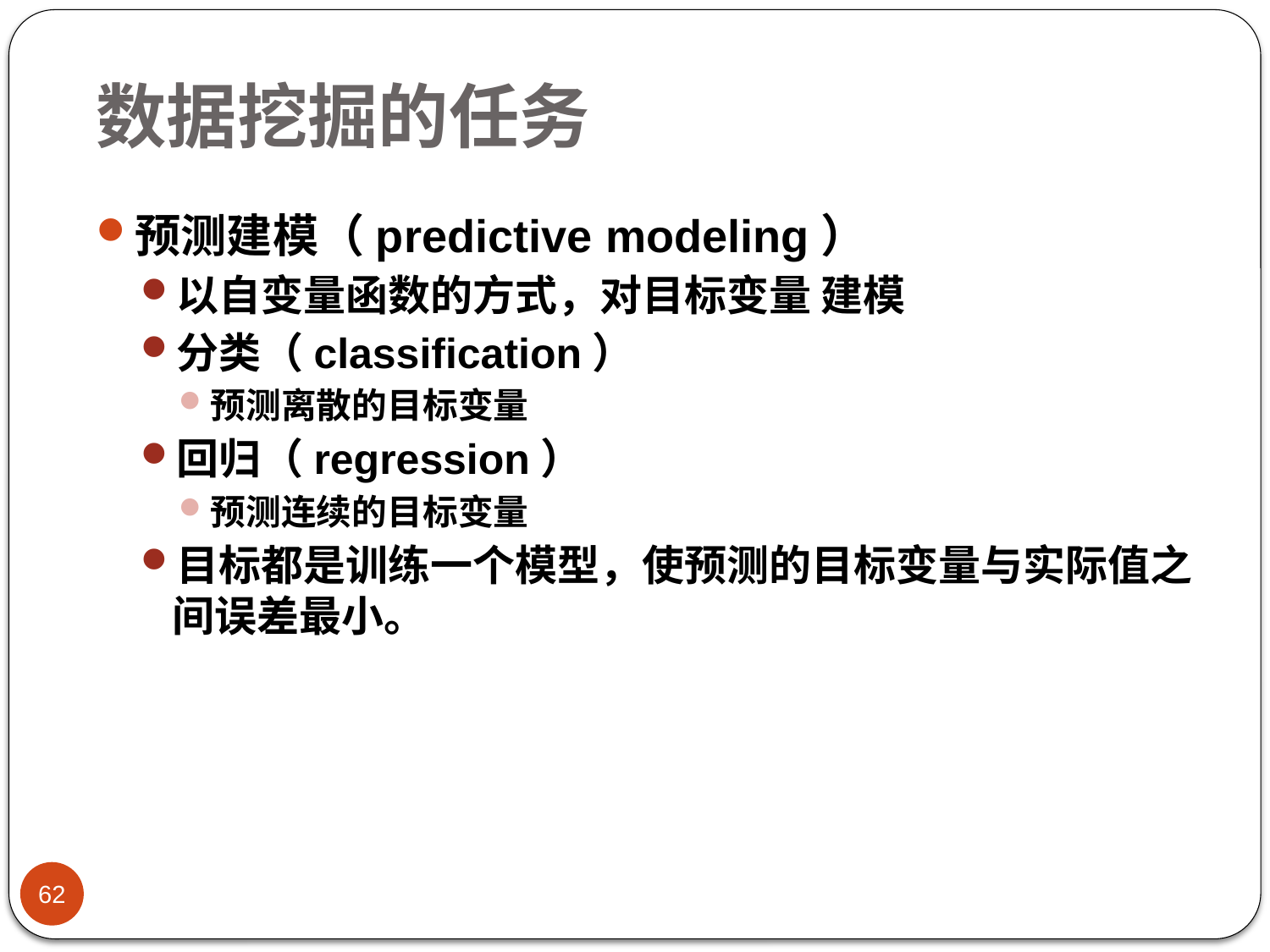

# 数据挖掘的任务
预测建模（predictive modeling）
以自变量函数的方式，对目标变量 建模
分类（classification）
预测离散的目标变量
回归（regression）
预测连续的目标变量
目标都是训练一个模型，使预测的目标变量与实际值之间误差最小。
62